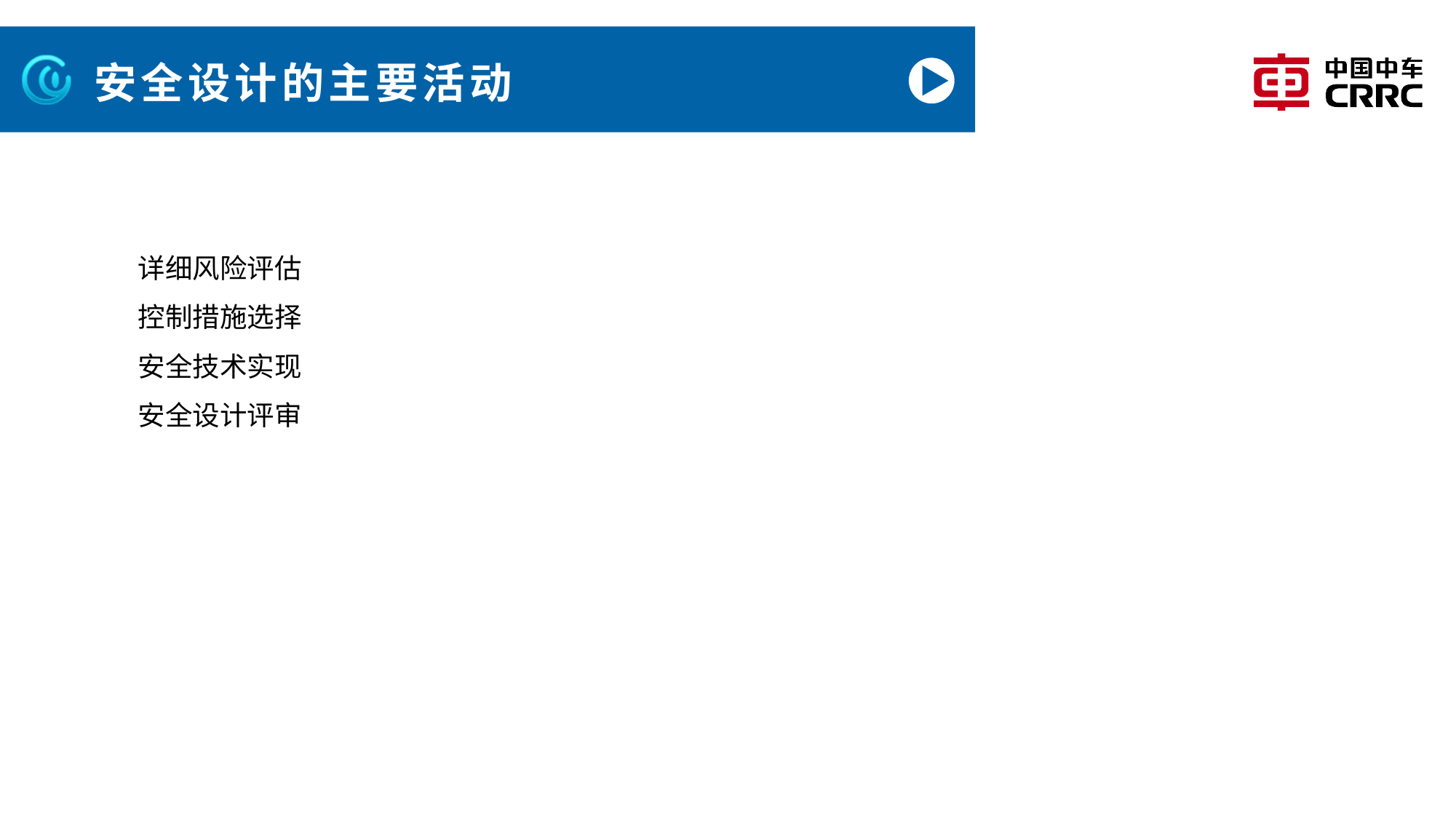

# 安全设计的主要活动
详细风险评估
控制措施选择
安全技术实现
安全设计评审
44